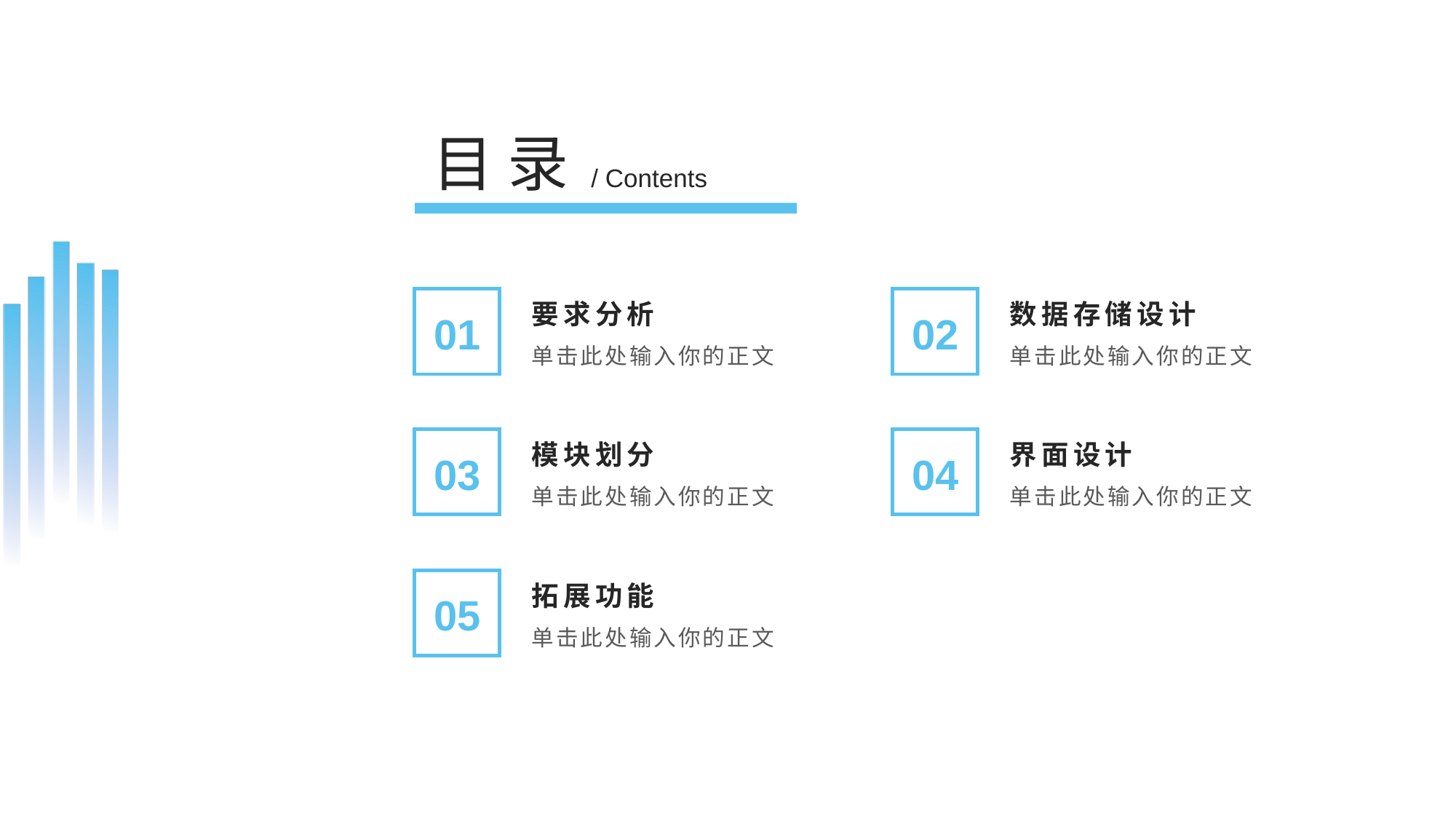

目 录
/ Contents

要求分析
数据存储设计

01
02
单击此处输入你的正文
单击此处输入你的正文
模块划分
界面设计

03
04
单击此处输入你的正文
单击此处输入你的正文
拓展功能

05
单击此处输入你的正文